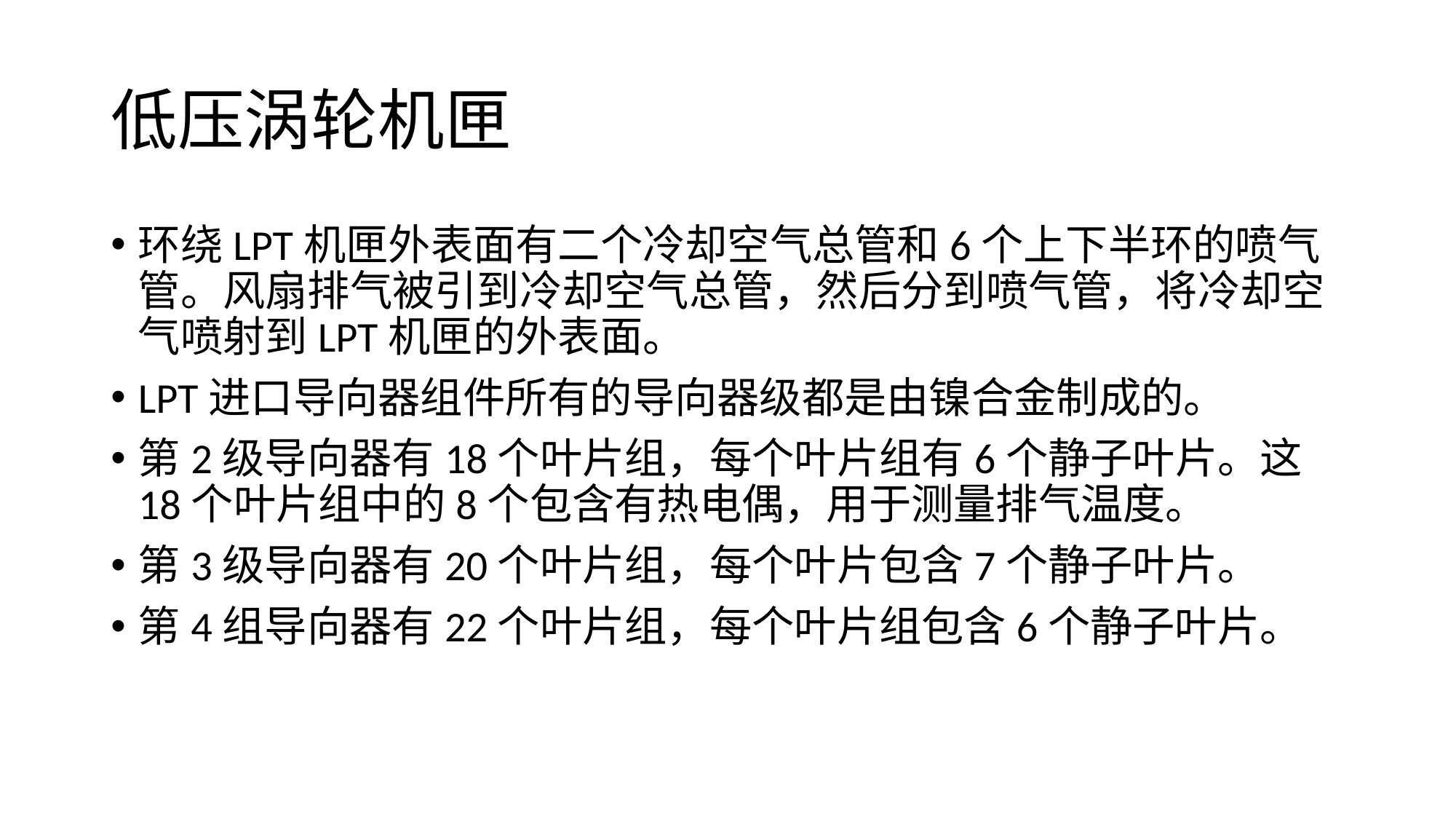

# 低压涡轮机匣
环绕LPT机匣外表面有二个冷却空气总管和6个上下半环的喷气管。风扇排气被引到冷却空气总管，然后分到喷气管，将冷却空气喷射到LPT机匣的外表面。
LPT进口导向器组件所有的导向器级都是由镍合金制成的。
第2级导向器有18个叶片组，每个叶片组有6个静子叶片。这18个叶片组中的8个包含有热电偶，用于测量排气温度。
第3级导向器有20个叶片组，每个叶片包含7个静子叶片。
第4组导向器有22个叶片组，每个叶片组包含6个静子叶片。